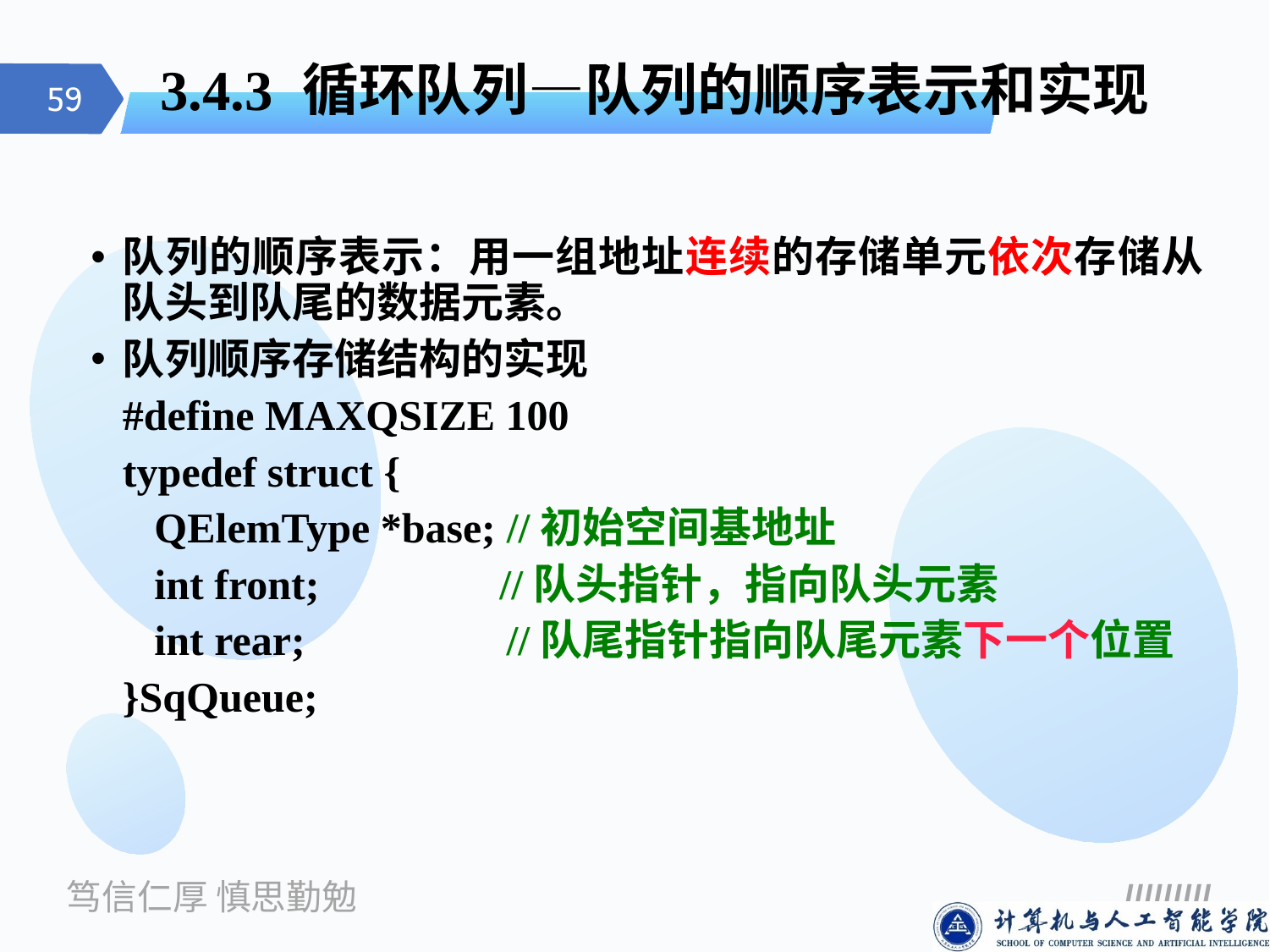

# 3.4.3 循环队列—队列的顺序表示和实现
队列的顺序表示：用一组地址连续的存储单元依次存储从队头到队尾的数据元素。
队列顺序存储结构的实现
	#define MAXQSIZE 100
	typedef struct {
	   QElemType *base; //初始空间基地址
	   int front;                 //队头指针，指向队头元素
	   int rear;                   //队尾指针指向队尾元素下一个位置
	}SqQueue;